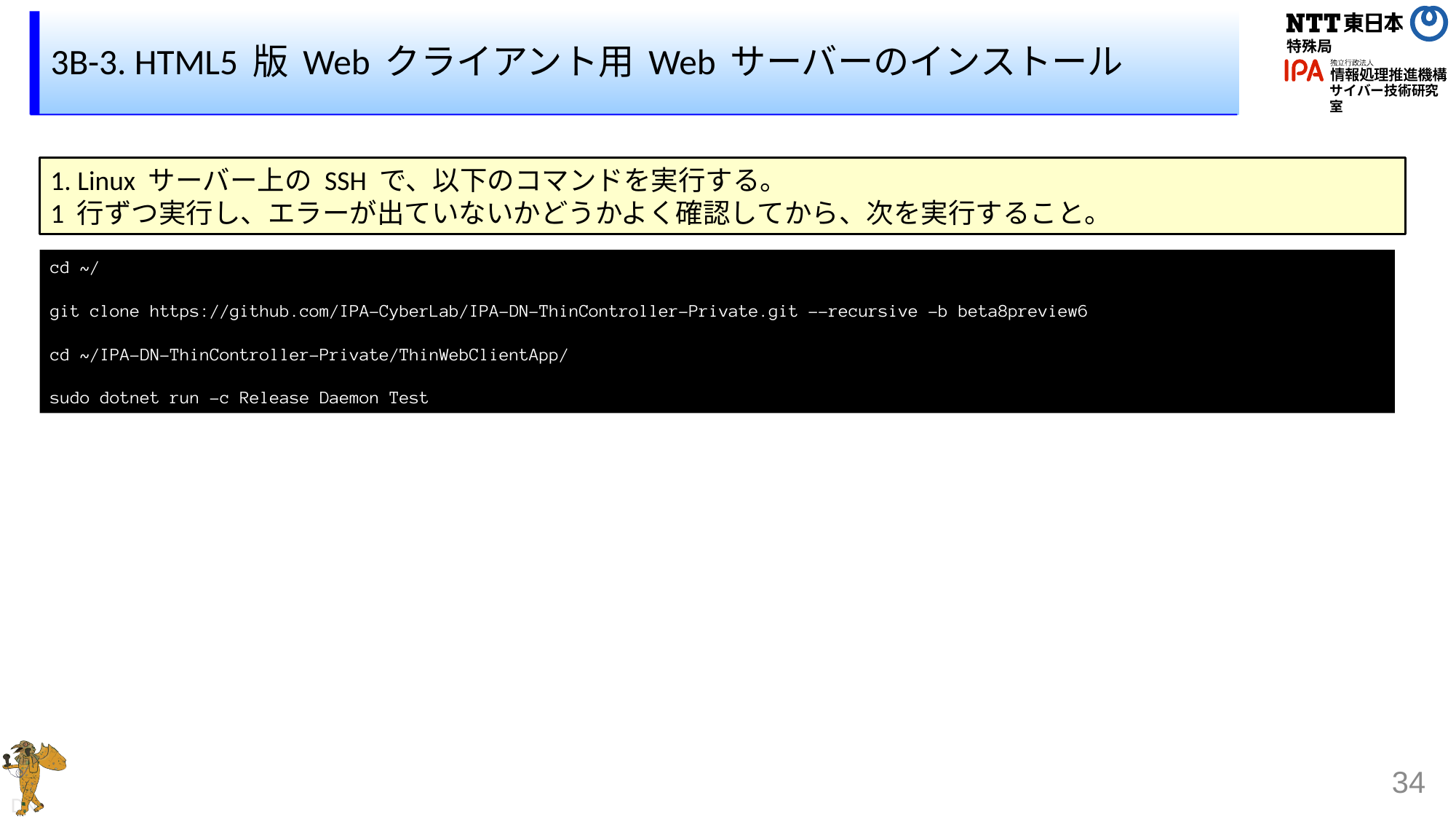

# 3B-3. HTML5 版 Web クライアント用 Web サーバーのインストール
1. Linux サーバー上の SSH で、以下のコマンドを実行する。
1 行ずつ実行し、エラーが出ていないかどうかよく確認してから、次を実行すること。
cd ~/

git clone https://github.com/IPA-CyberLab/IPA-DN-ThinController-Private.git --recursive -b beta8preview6

cd ~/IPA-DN-ThinController-Private/ThinWebClientApp/

sudo dotnet run -c Release Daemon Test
34